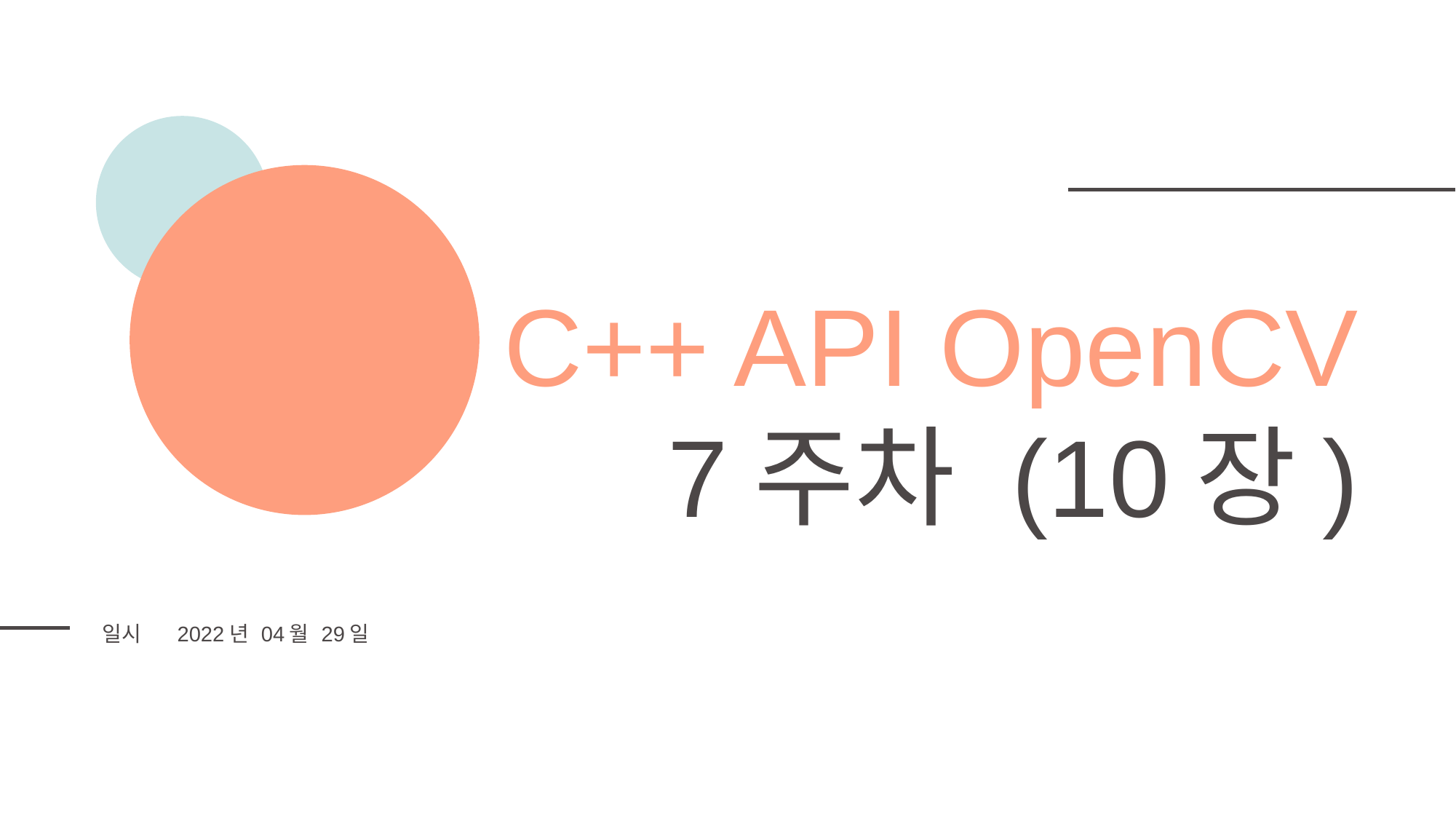

C++ API OpenCV
7주차 (10장)
| 일시 | 2022년 04월 29일 |
| --- | --- |